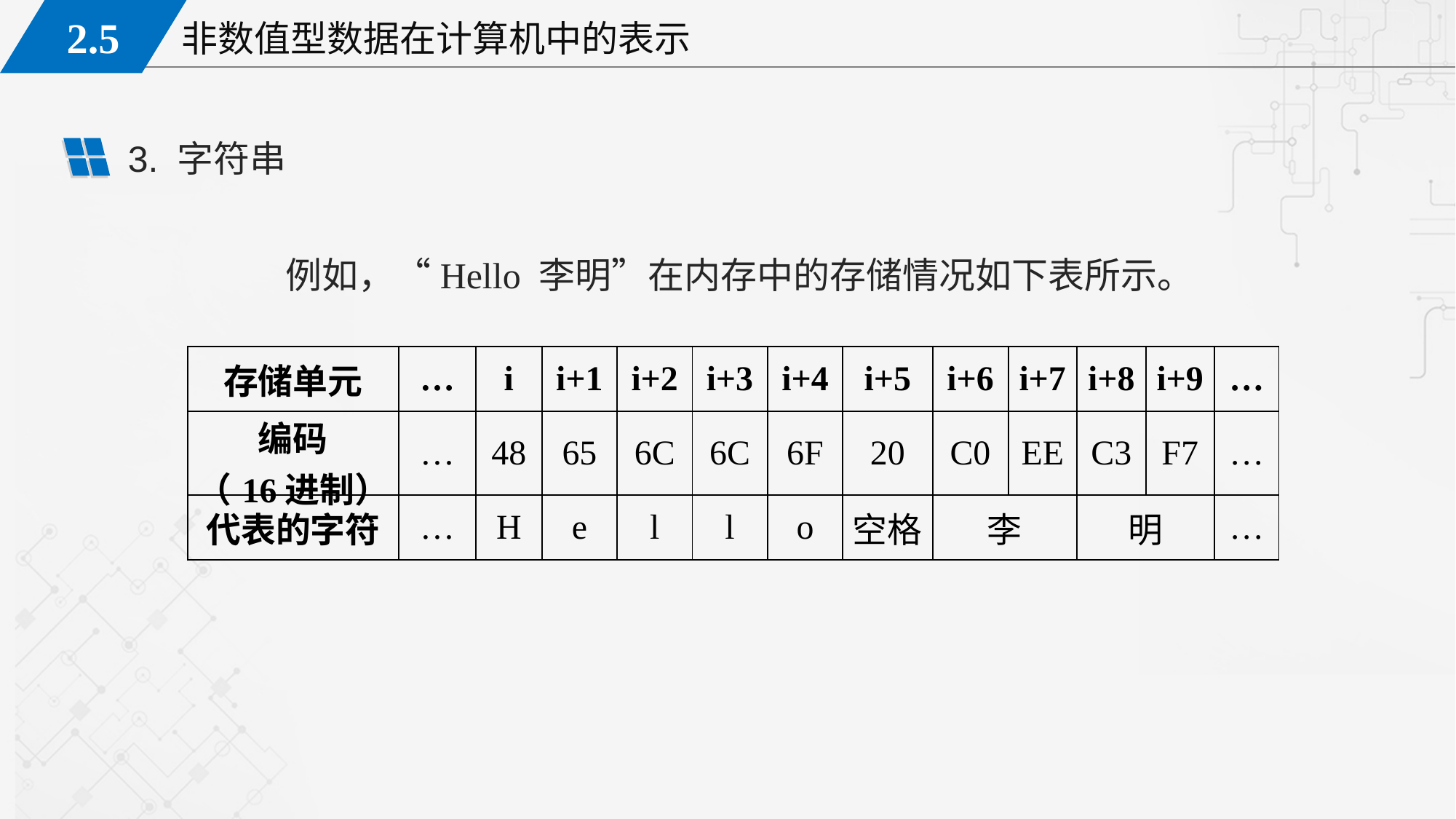

3. 字符串

例如，“Hello 李明”在内存中的存储情况如下表所示。
| 存储单元 | … | i | i+1 | i+2 | i+3 | i+4 | i+5 | i+6 | i+7 | i+8 | i+9 | … |
| --- | --- | --- | --- | --- | --- | --- | --- | --- | --- | --- | --- | --- |
| 编码 （16进制） | … | 48 | 65 | 6C | 6C | 6F | 20 | C0 | EE | C3 | F7 | … |
| 代表的字符 | … | H | e | l | l | o | 空格 | 李 |  | 明 |  | … |